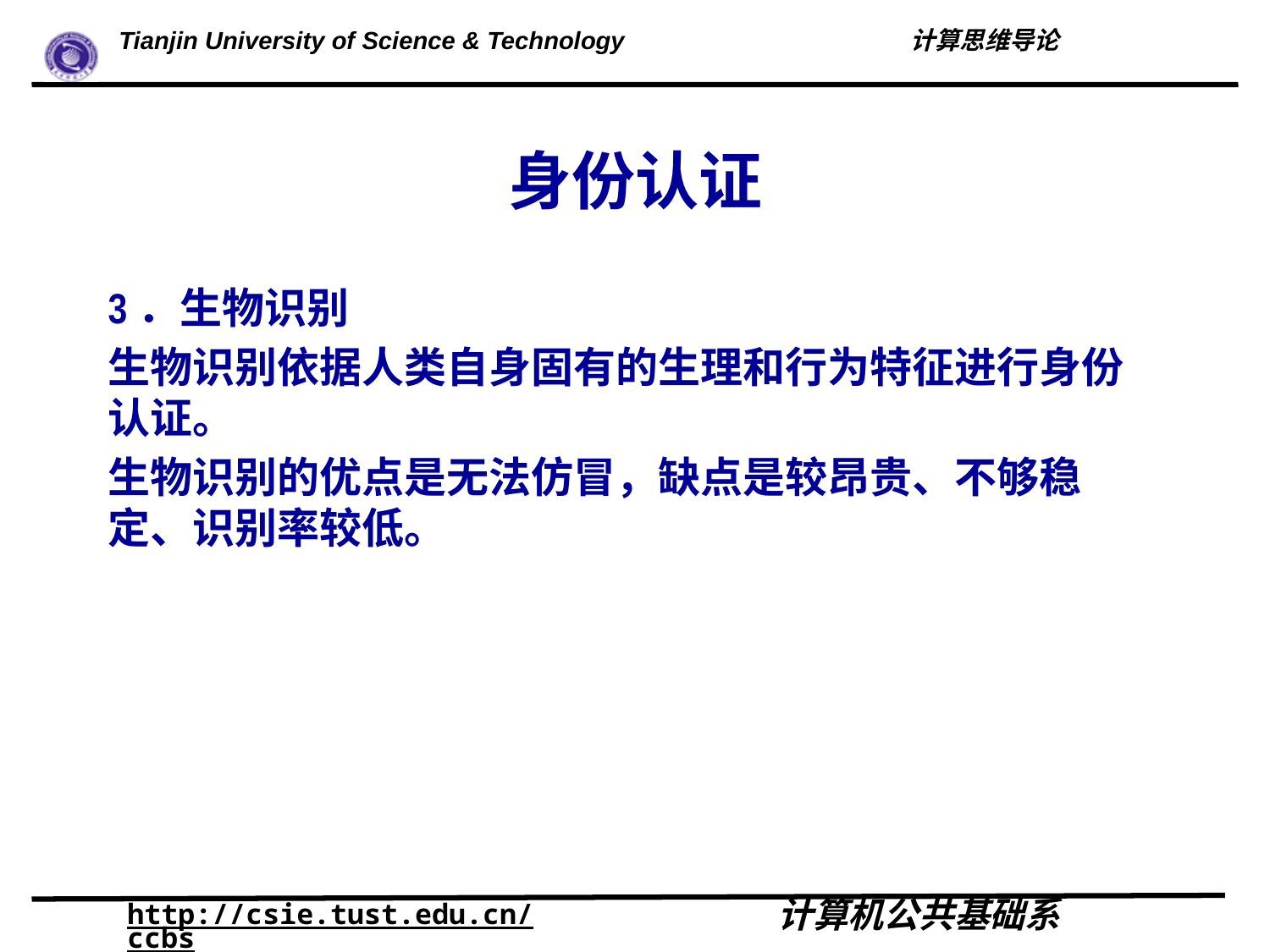

# 身份认证
3．生物识别
生物识别依据人类自身固有的生理和行为特征进行身份认证。
生物识别的优点是无法仿冒，缺点是较昂贵、不够稳定、识别率较低。